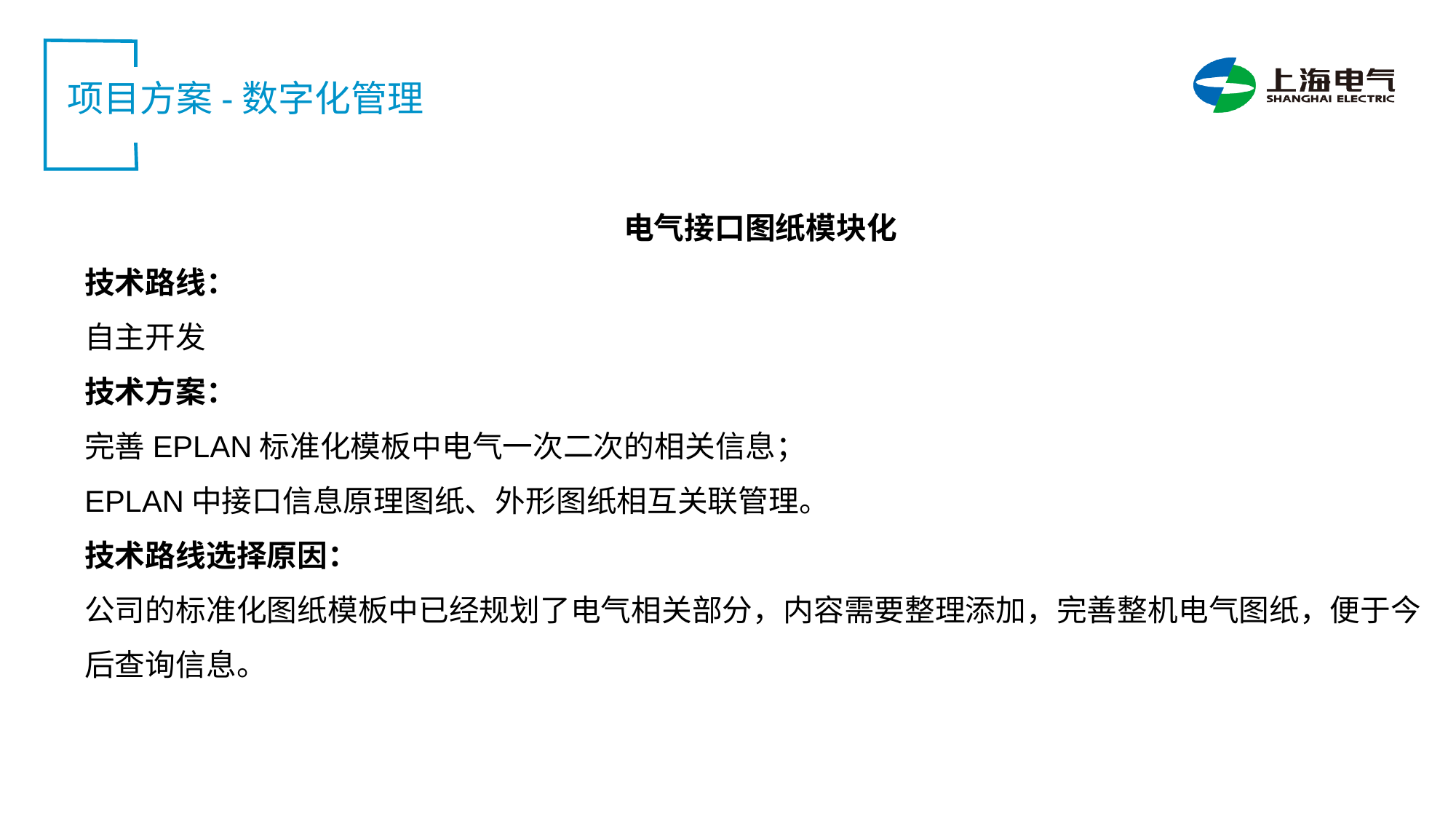

项目方案-数字化管理

电气接口图纸模块化
技术路线：
自主开发
技术方案：
完善EPLAN标准化模板中电气一次二次的相关信息；
EPLAN中接口信息原理图纸、外形图纸相互关联管理。
技术路线选择原因：
公司的标准化图纸模板中已经规划了电气相关部分，内容需要整理添加，完善整机电气图纸，便于今后查询信息。